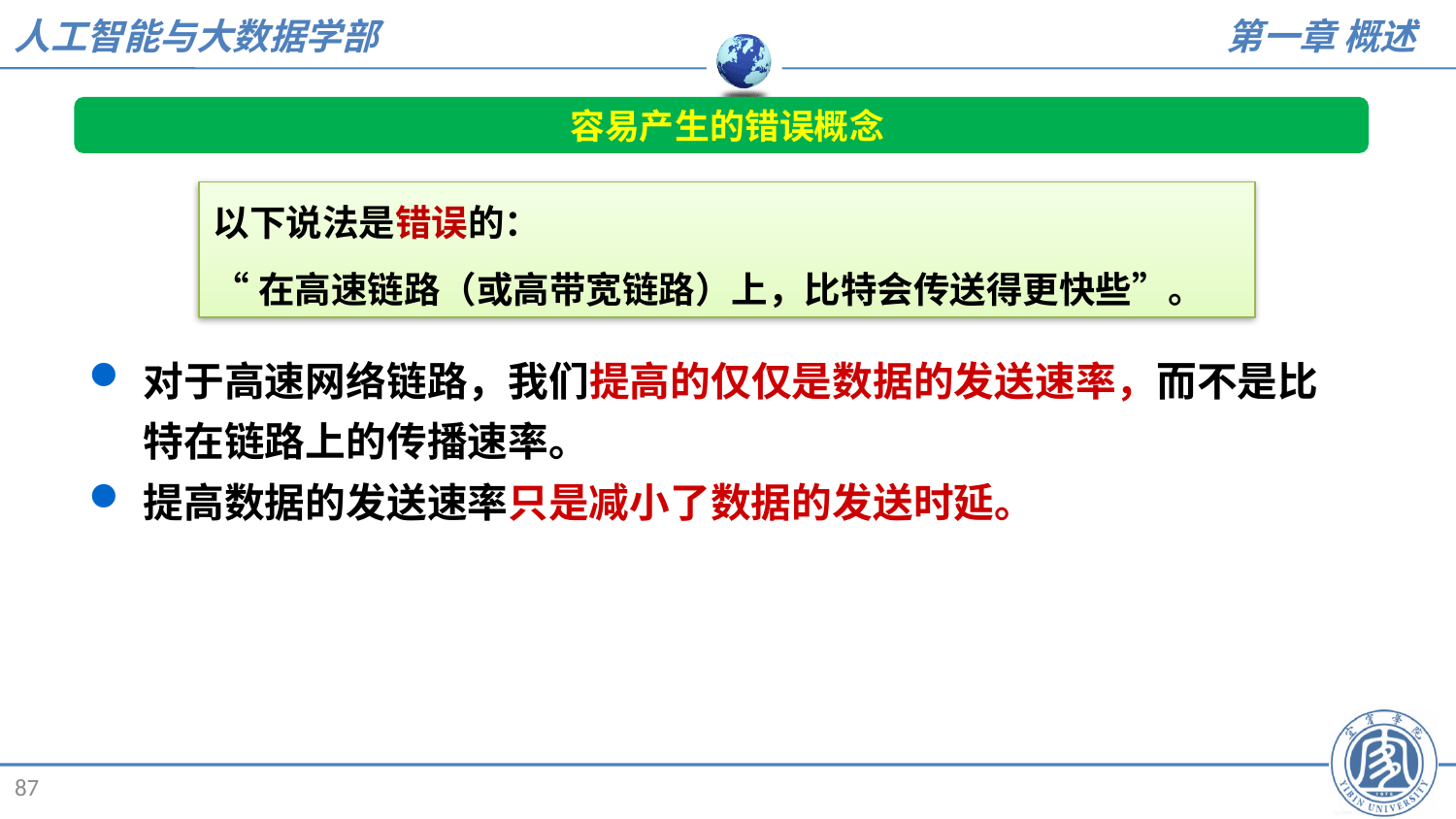

容易产生的错误概念

对于高速网络链路，我们提高的仅仅是数据的发送速率，而不是比特在链路上的传播速率。
提高数据的发送速率只是减小了数据的发送时延。
以下说法是错误的：
“在高速链路（或高带宽链路）上，比特会传送得更快些”。
87